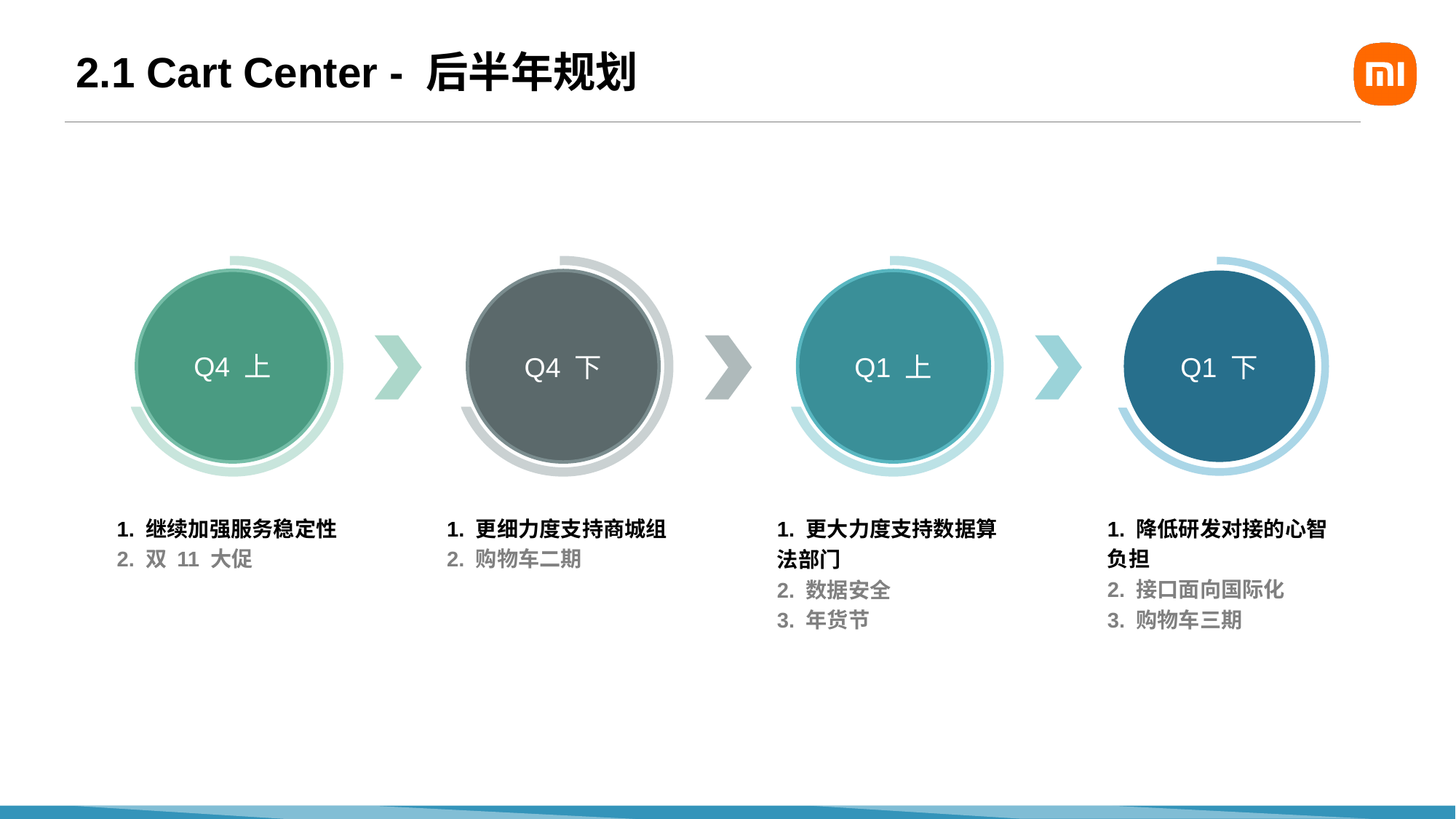

# 2.1 Cart Center - 后半年规划

Q4 上
1. 继续加强服务稳定性
2. 双 11 大促

Q4 下
1. 更细力度支持商城组
2. 购物车二期

Q1 上
1. 更大力度支持数据算法部门
2. 数据安全
3. 年货节

Q1 下
1. 降低研发对接的心智负担
2. 接口面向国际化
3. 购物车三期